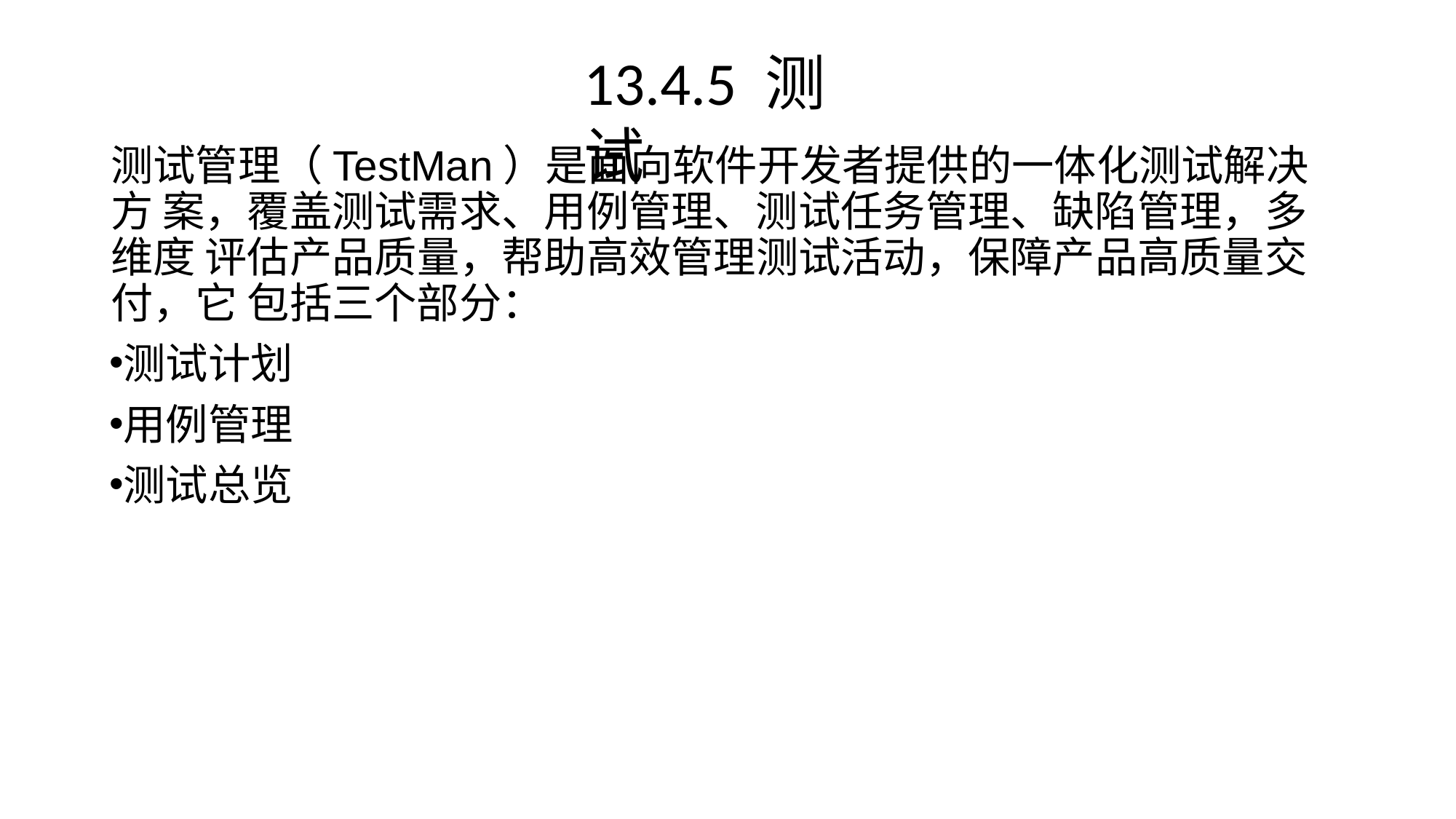

# 13.4.5 测试
测试管理（TestMan）是面向软件开发者提供的一体化测试解决方 案，覆盖测试需求、用例管理、测试任务管理、缺陷管理，多维度 评估产品质量，帮助高效管理测试活动，保障产品高质量交付，它 包括三个部分：
测试计划
用例管理
测试总览